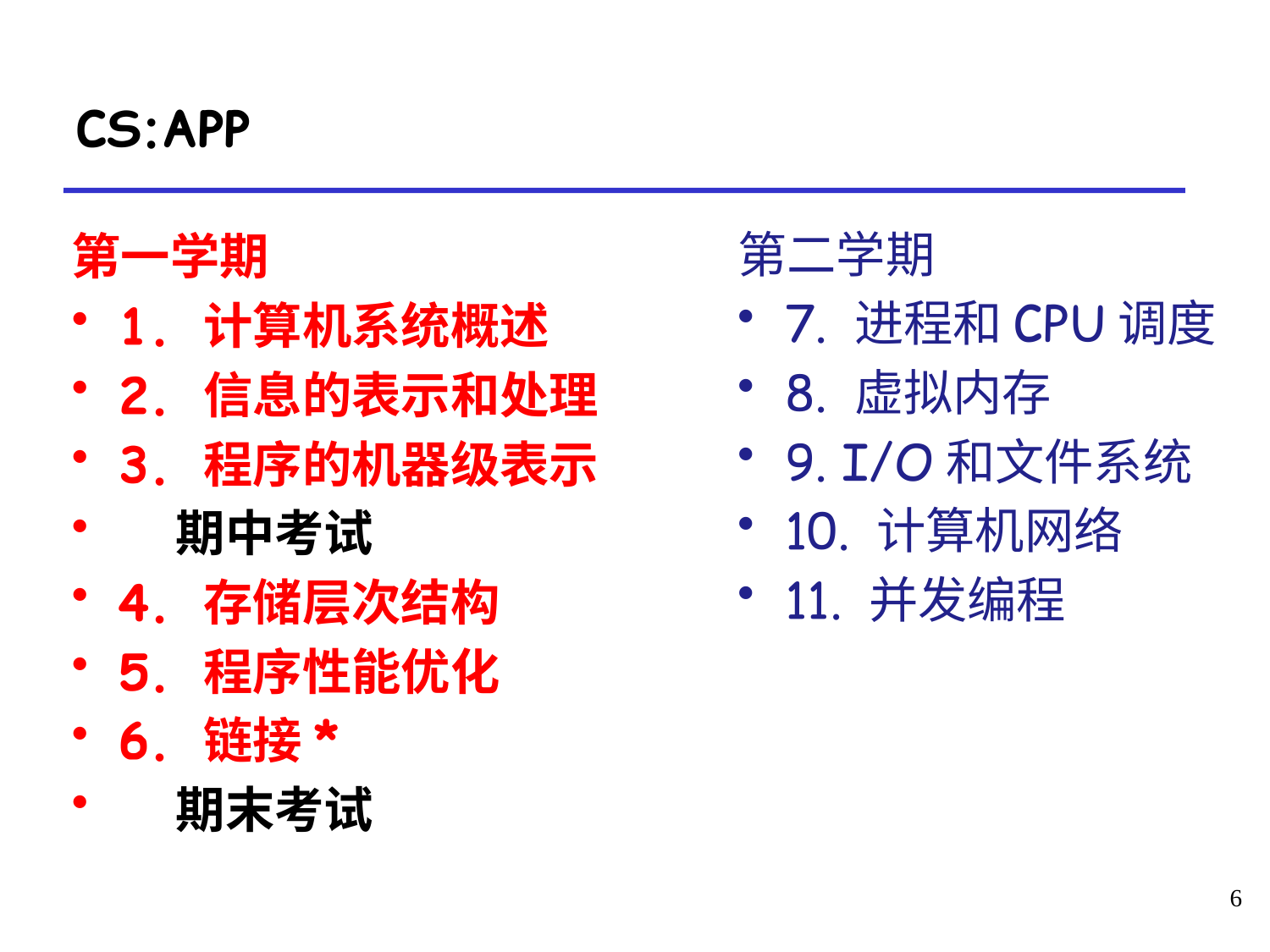

# CS:APP
第二学期
7. 进程和CPU调度
8. 虚拟内存
9. I/O和文件系统
10. 计算机网络
11. 并发编程

第一学期
1. 计算机系统概述
2. 信息的表示和处理
3. 程序的机器级表示
    期中考试
4. 存储层次结构
5. 程序性能优化
6. 链接*
    期末考试
6